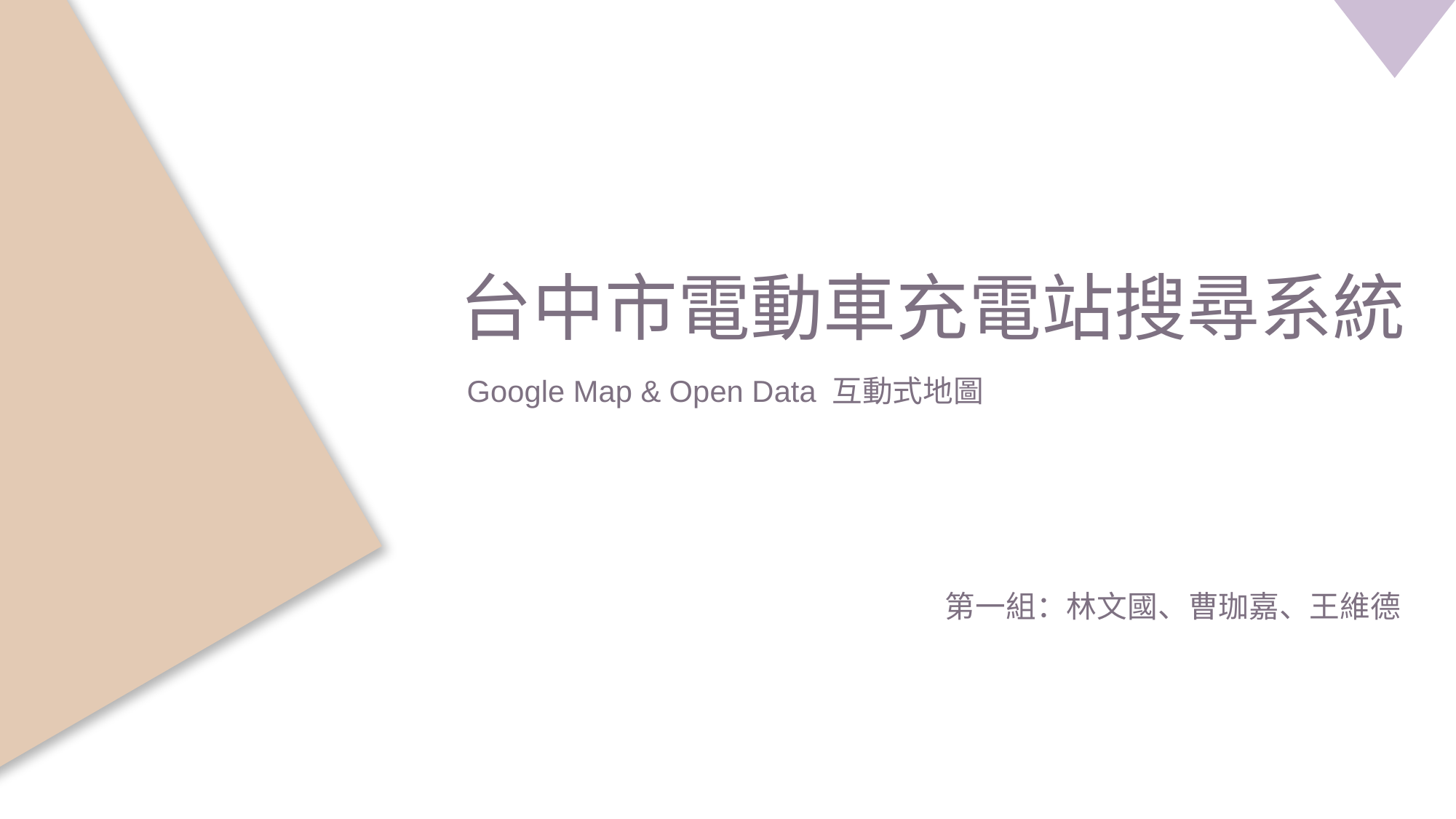

台中市電動車充電站搜尋系統
Google Map & Open Data 互動式地圖
第一組：林文國、曹珈嘉、王維德